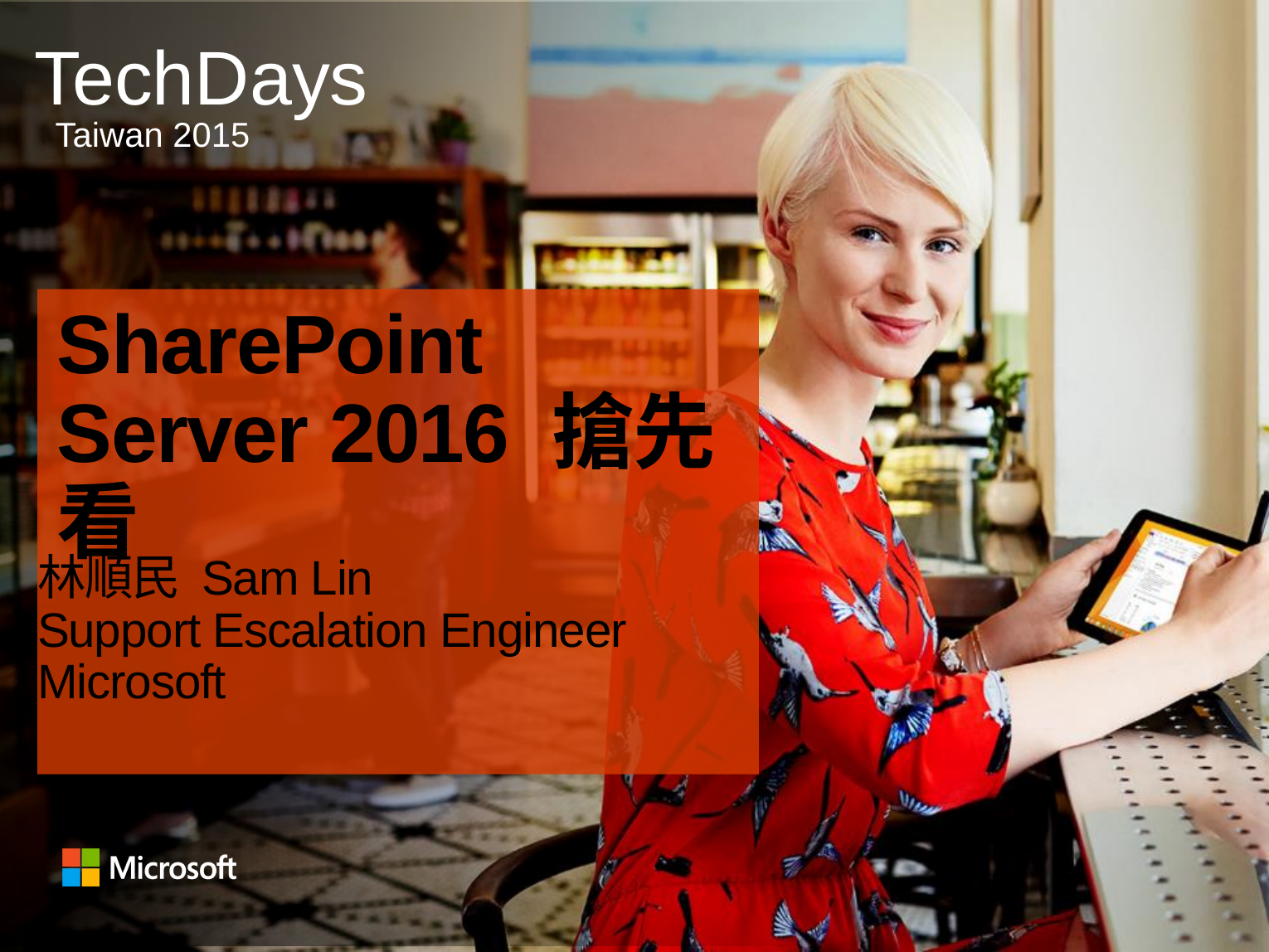

# SharePoint Server 2016 搶先看
林順民 Sam Lin
Support Escalation Engineer
Microsoft